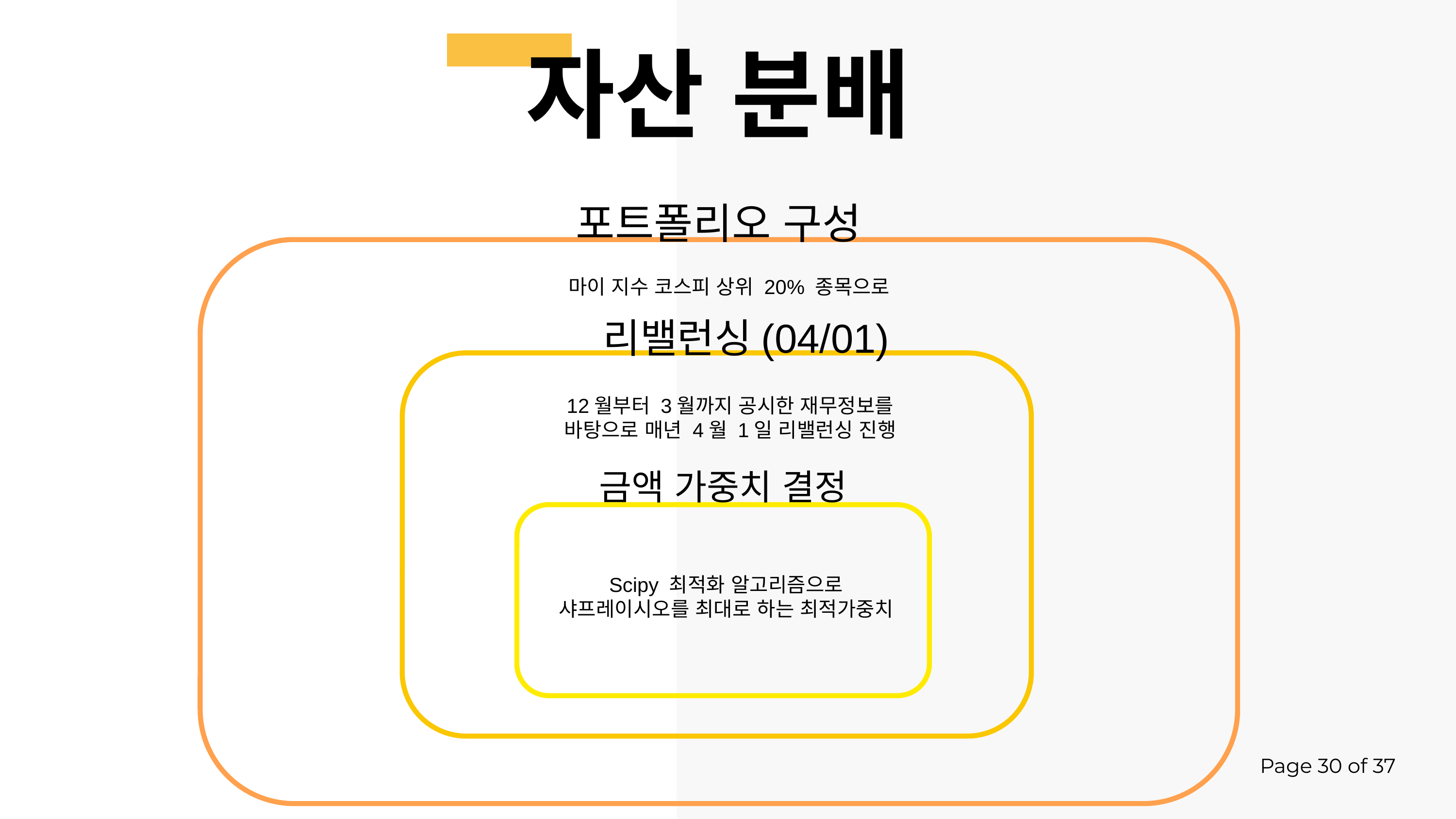

자산 분배
포트폴리오 구성

마이 지수 코스피 상위 20% 종목으로
리밸런싱(04/01)

12월부터 3월까지 공시한 재무정보를
바탕으로 매년 4월 1일 리밸런싱 진행
금액 가중치 결정

Scipy 최적화 알고리즘으로 샤프레이시오를 최대로 하는 최적가중치
Page 30 of 37